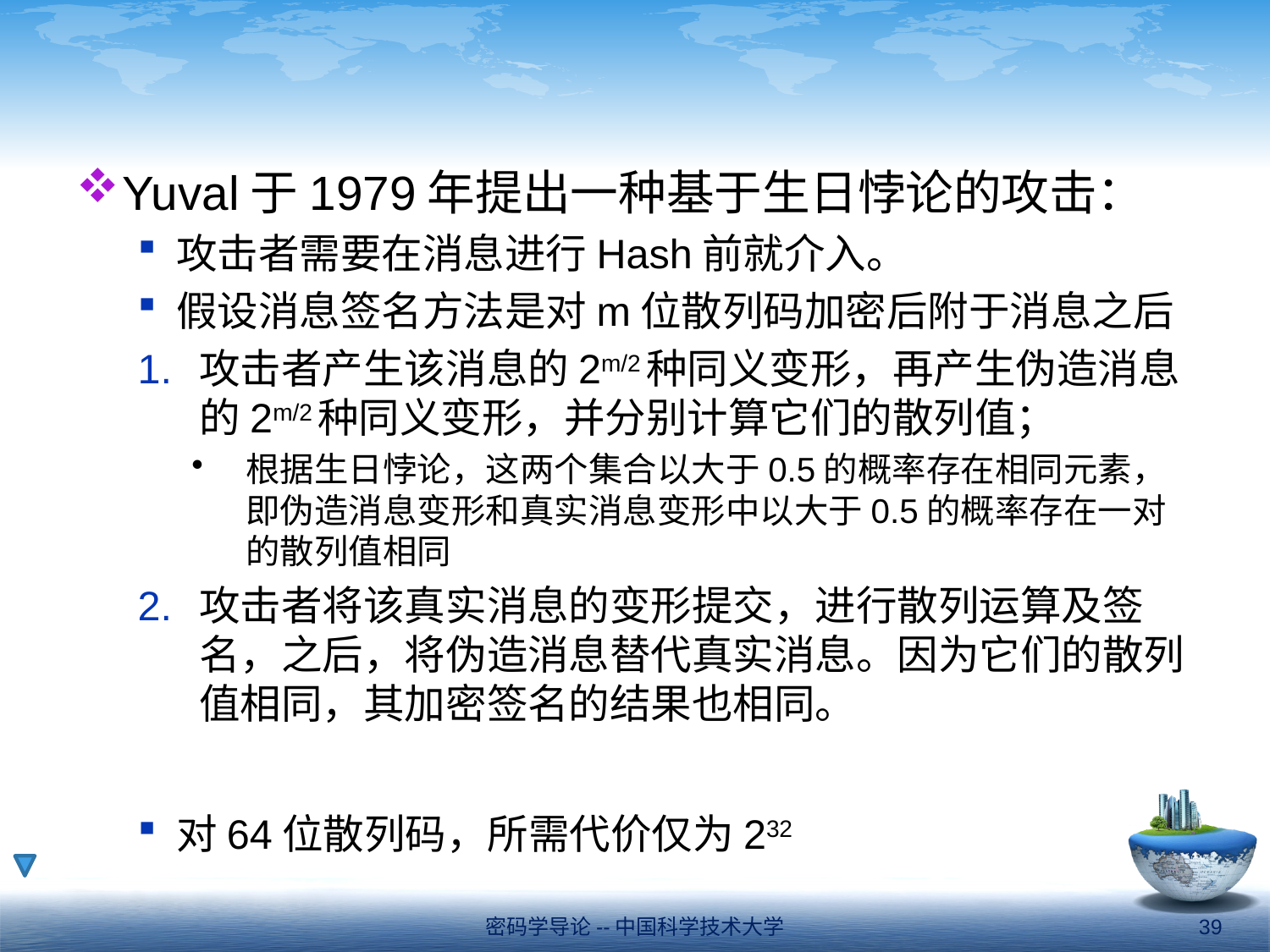

#
Yuval于1979年提出一种基于生日悖论的攻击：
攻击者需要在消息进行Hash前就介入。
假设消息签名方法是对m位散列码加密后附于消息之后
攻击者产生该消息的2m/2种同义变形，再产生伪造消息的2m/2种同义变形，并分别计算它们的散列值；
根据生日悖论，这两个集合以大于0.5的概率存在相同元素，即伪造消息变形和真实消息变形中以大于0.5的概率存在一对的散列值相同
攻击者将该真实消息的变形提交，进行散列运算及签名，之后，将伪造消息替代真实消息。因为它们的散列值相同，其加密签名的结果也相同。

对64位散列码，所需代价仅为232

密码学导论--中国科学技术大学
39